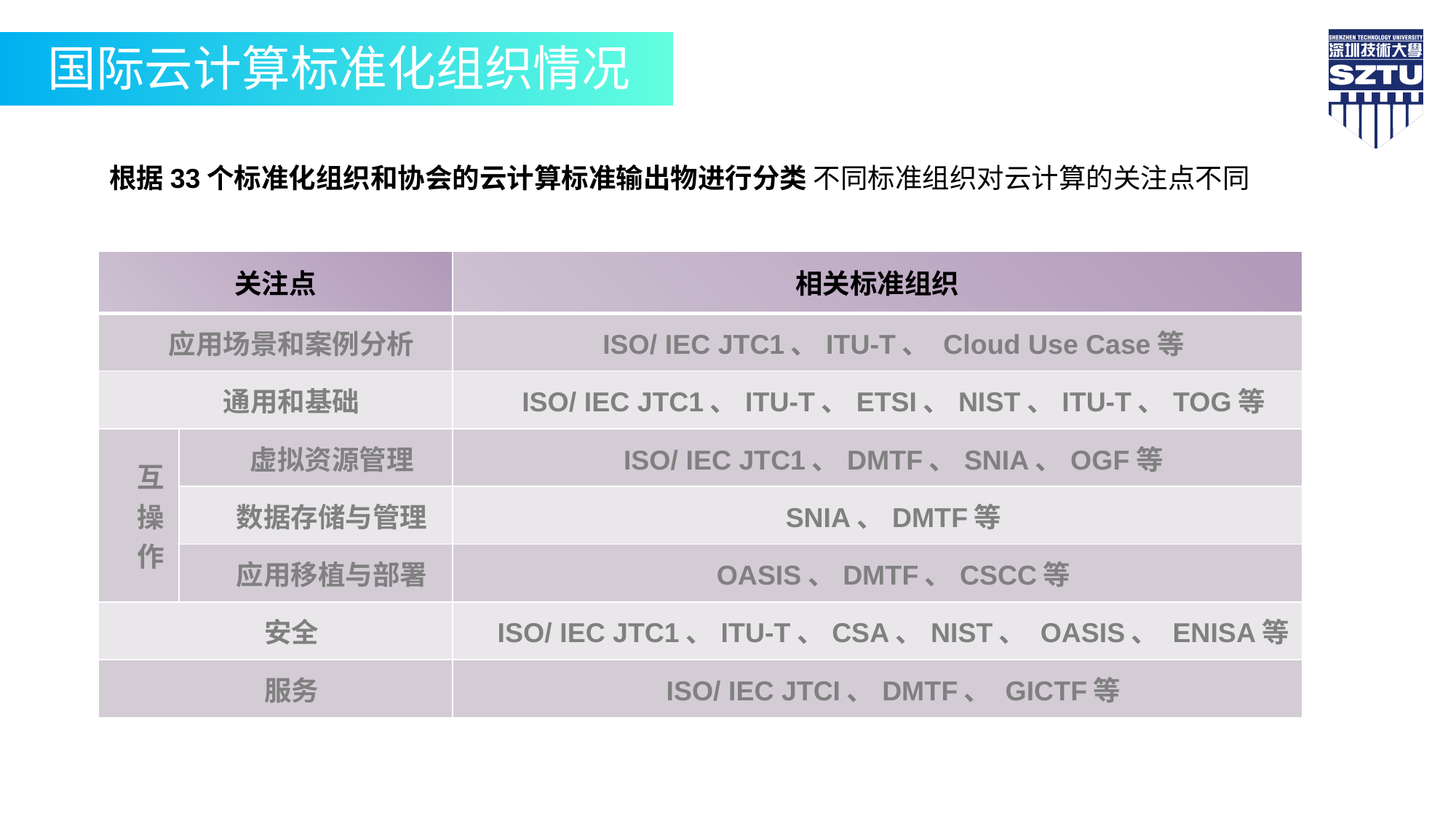

国际云计算标准化组织情况

根据33个标准化组织和协会的云计算标准输出物进行分类 不同标准组织对云计算的关注点不同
| 关注点 |  | 相关标准组织 |
| --- | --- | --- |
| 应用场景和案例分析 |  | ISO/ IEC JTC1、ITU-T、 Cloud Use Case等 |
| 通用和基础 |  | ISO/ IEC JTC1、ITU-T、ETSI、NIST、ITU-T、TOG等 |
| 互 操 作 | 虚拟资源管理 | ISO/ IEC JTC1、DMTF、SNIA、OGF等 |
|  | 数据存储与管理 | SNIA、DMTF等 |
|  | 应用移植与部署 | OASIS、DMTF、CSCC等 |
| 安全 |  | ISO/ IEC JTC1、ITU-T、CSA、NIST、 OASIS、 ENISA等 |
| 服务 |  | ISO/ IEC JTCI、DMTF、 GICTF等 |